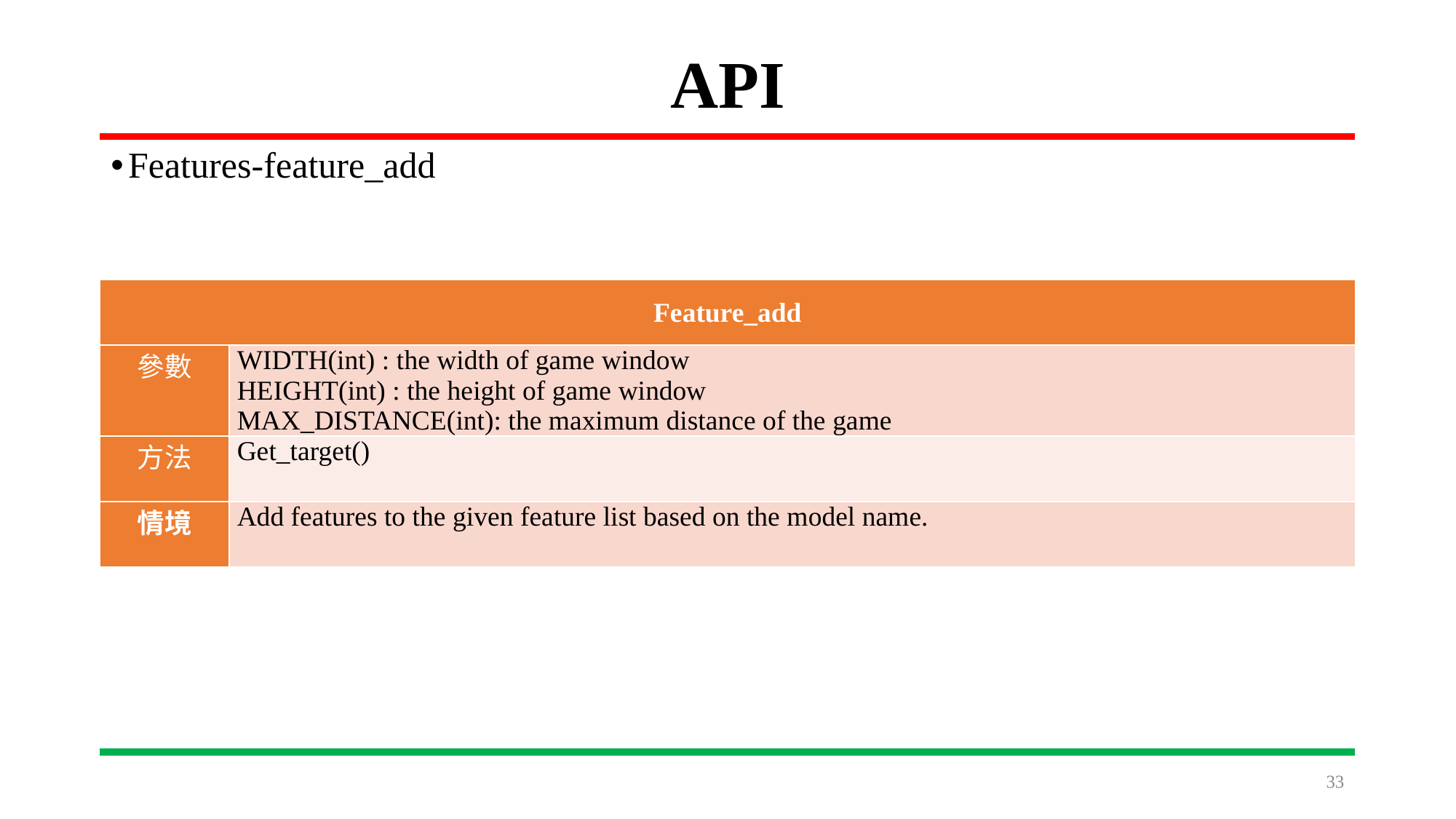

# API
Features-feature_add
| Feature\_add |  |
| --- | --- |
| 參數 | WIDTH(int) : the width of game window HEIGHT(int) : the height of game window MAX\_DISTANCE(int): the maximum distance of the game |
| 方法 | Get\_target() |
| 情境 | Add features to the given feature list based on the model name. |
33